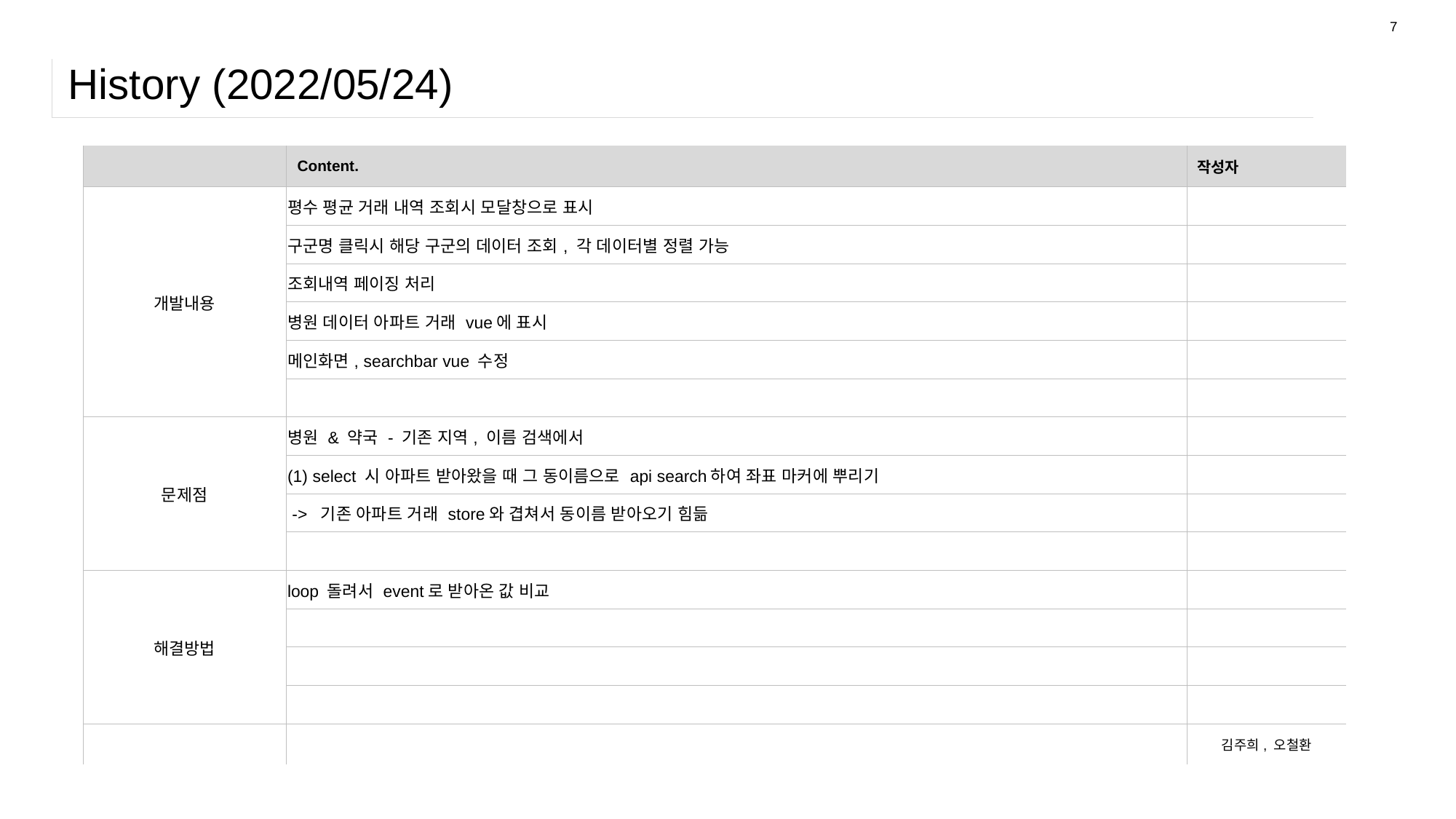

7
# History (2022/05/24)
|  | Content. | 작성자 |
| --- | --- | --- |
| 개발내용 | 평수 평균 거래 내역 조회시 모달창으로 표시 |  |
|  | 구군명 클릭시 해당 구군의 데이터 조회, 각 데이터별 정렬 가능 |  |
|  | 조회내역 페이징 처리 |  |
|  | 병원 데이터 아파트 거래 vue에 표시 |  |
|  | 메인화면, searchbar vue 수정 |  |
|  |  |  |
| 문제점 | 병원 & 약국 - 기존 지역, 이름 검색에서 |  |
|  | (1) select 시 아파트 받아왔을 때 그 동이름으로 api search하여 좌표 마커에 뿌리기 |  |
|  | -> 기존 아파트 거래 store와 겹쳐서 동이름 받아오기 힘듦 |  |
|  |  |  |
| 해결방법 | loop 돌려서 event로 받아온 값 비교 |  |
|  |  |  |
|  |  |  |
|  |  |  |
|  |  | 김주희, 오철환 |